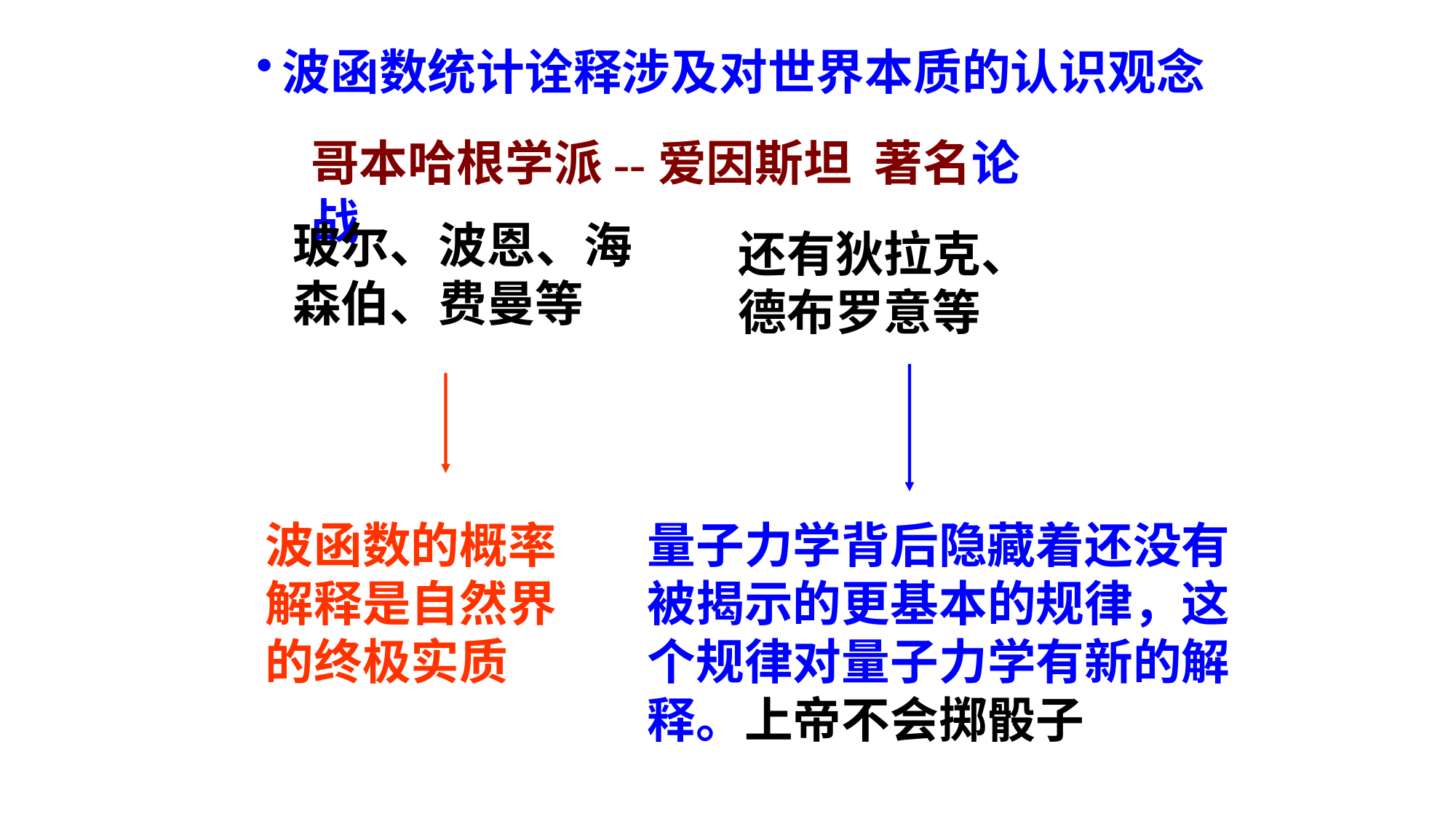

波函数统计诠释涉及对世界本质的认识观念
哥本哈根学派--爱因斯坦  著名论战
玻尔、波恩、海森伯、费曼等
还有狄拉克、德布罗意等

波函数的概率解释是自然界的终极实质
量子力学背后隐藏着还没有被揭示的更基本的规律，这个规律对量子力学有新的解释。上帝不会掷骰子